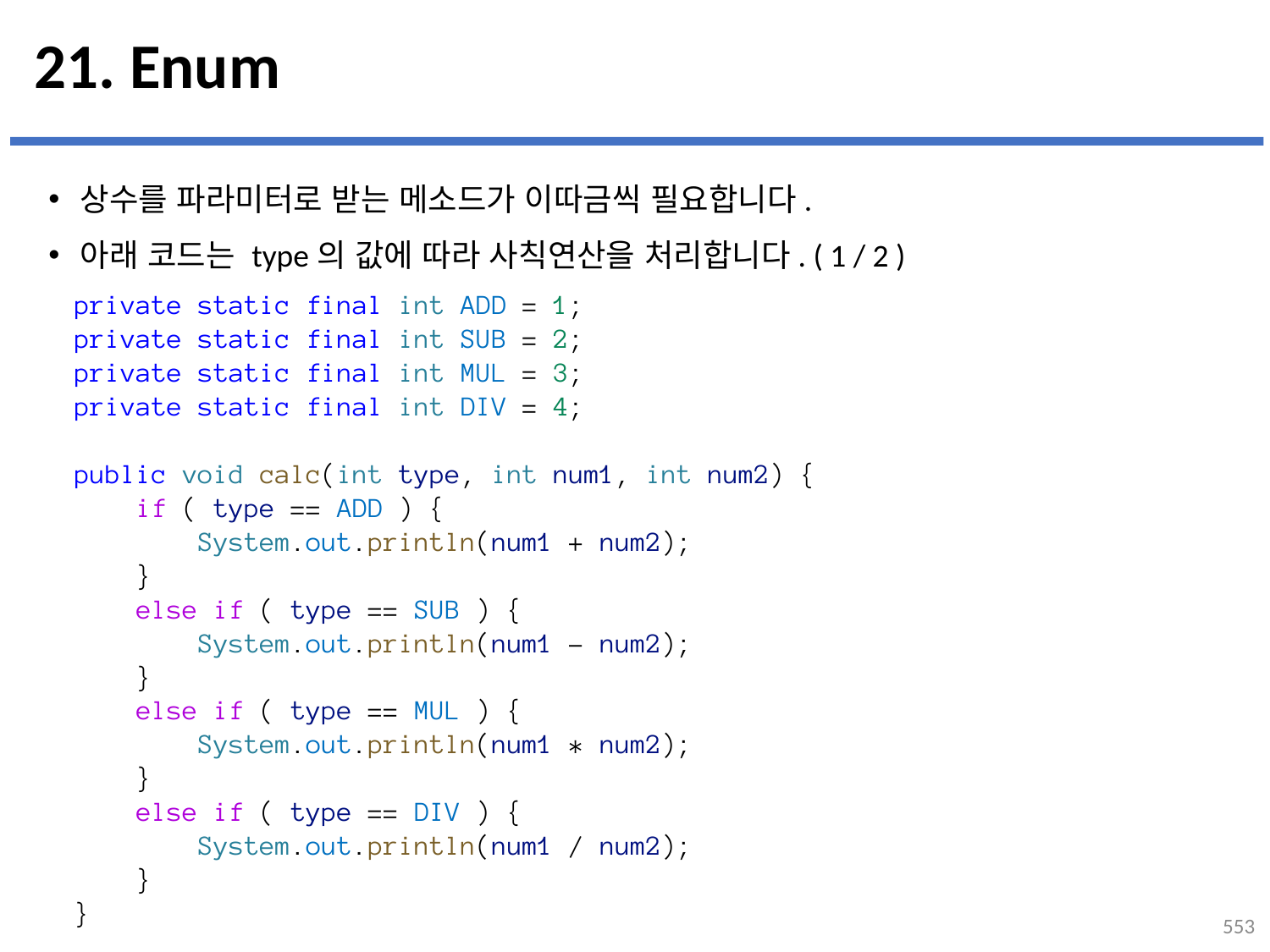

# 21. Enum
상수를 파라미터로 받는 메소드가 이따금씩 필요합니다.
아래 코드는 type의 값에 따라 사칙연산을 처리합니다. ( 1 / 2 )
private static final int ADD = 1;
private static final int SUB = 2;
private static final int MUL = 3;
private static final int DIV = 4;
public void calc(int type, int num1, int num2) {
    if ( type == ADD ) {
        System.out.println(num1 + num2);
    }
    else if ( type == SUB ) {
        System.out.println(num1 - num2);
    }
    else if ( type == MUL ) {
        System.out.println(num1 * num2);
    }
    else if ( type == DIV ) {
        System.out.println(num1 / num2);
    }
}
553